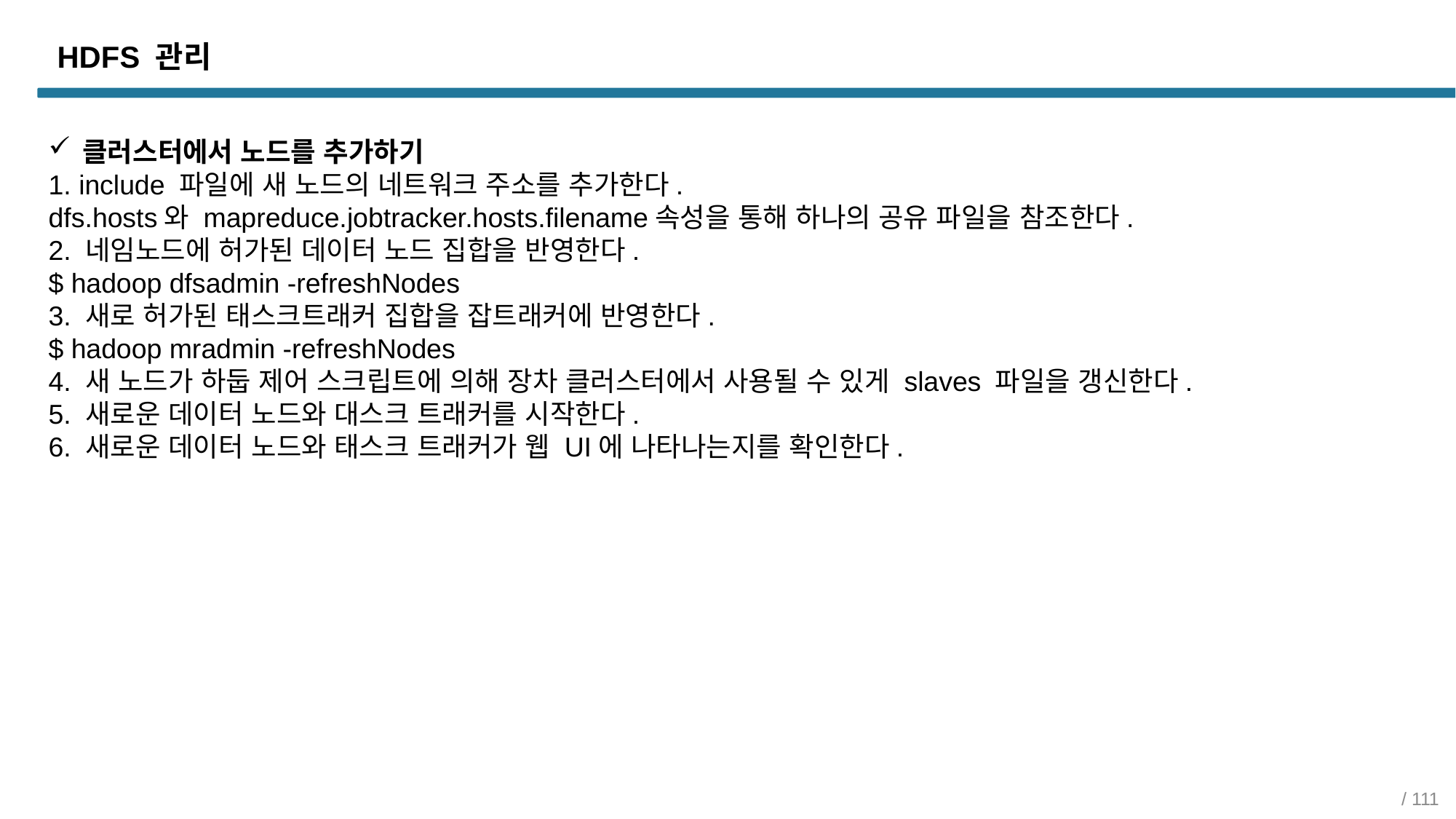

HDFS 관리
클러스터에서 노드를 추가하기
1. include 파일에 새 노드의 네트워크 주소를 추가한다.
dfs.hosts와 mapreduce.jobtracker.hosts.filename속성을 통해 하나의 공유 파일을 참조한다.
2. 네임노드에 허가된 데이터 노드 집합을 반영한다.
$ hadoop dfsadmin -refreshNodes
3. 새로 허가된 태스크트래커 집합을 잡트래커에 반영한다.
$ hadoop mradmin -refreshNodes
4. 새 노드가 하둡 제어 스크립트에 의해 장차 클러스터에서 사용될 수 있게 slaves 파일을 갱신한다.
5. 새로운 데이터 노드와 대스크 트래커를 시작한다.
6. 새로운 데이터 노드와 태스크 트래커가 웹 UI에 나타나는지를 확인한다.
/ 111